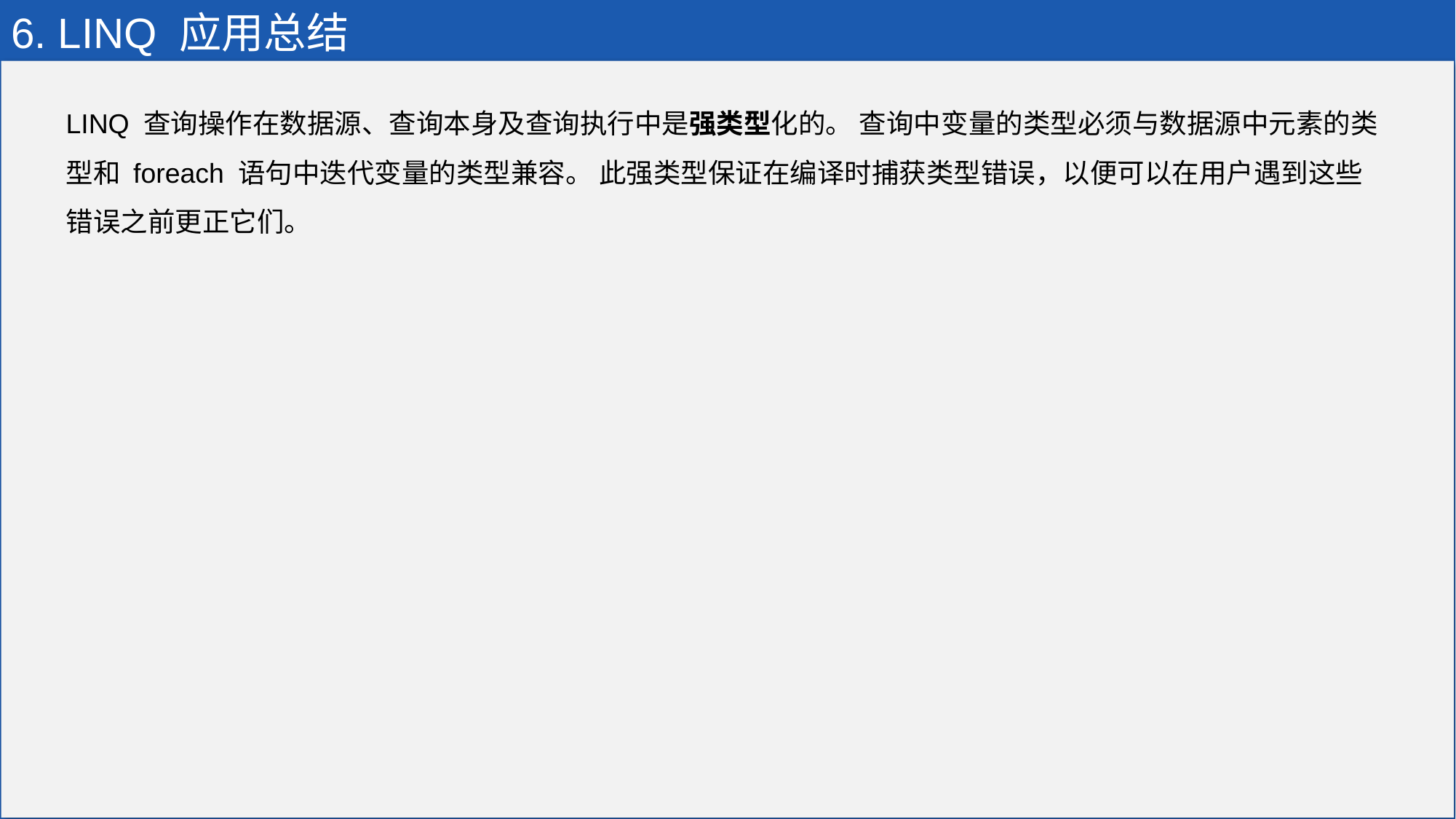

# 6. LINQ 应用总结
LINQ 查询操作在数据源、查询本身及查询执行中是强类型化的。 查询中变量的类型必须与数据源中元素的类型和 foreach 语句中迭代变量的类型兼容。 此强类型保证在编译时捕获类型错误，以便可以在用户遇到这些错误之前更正它们。